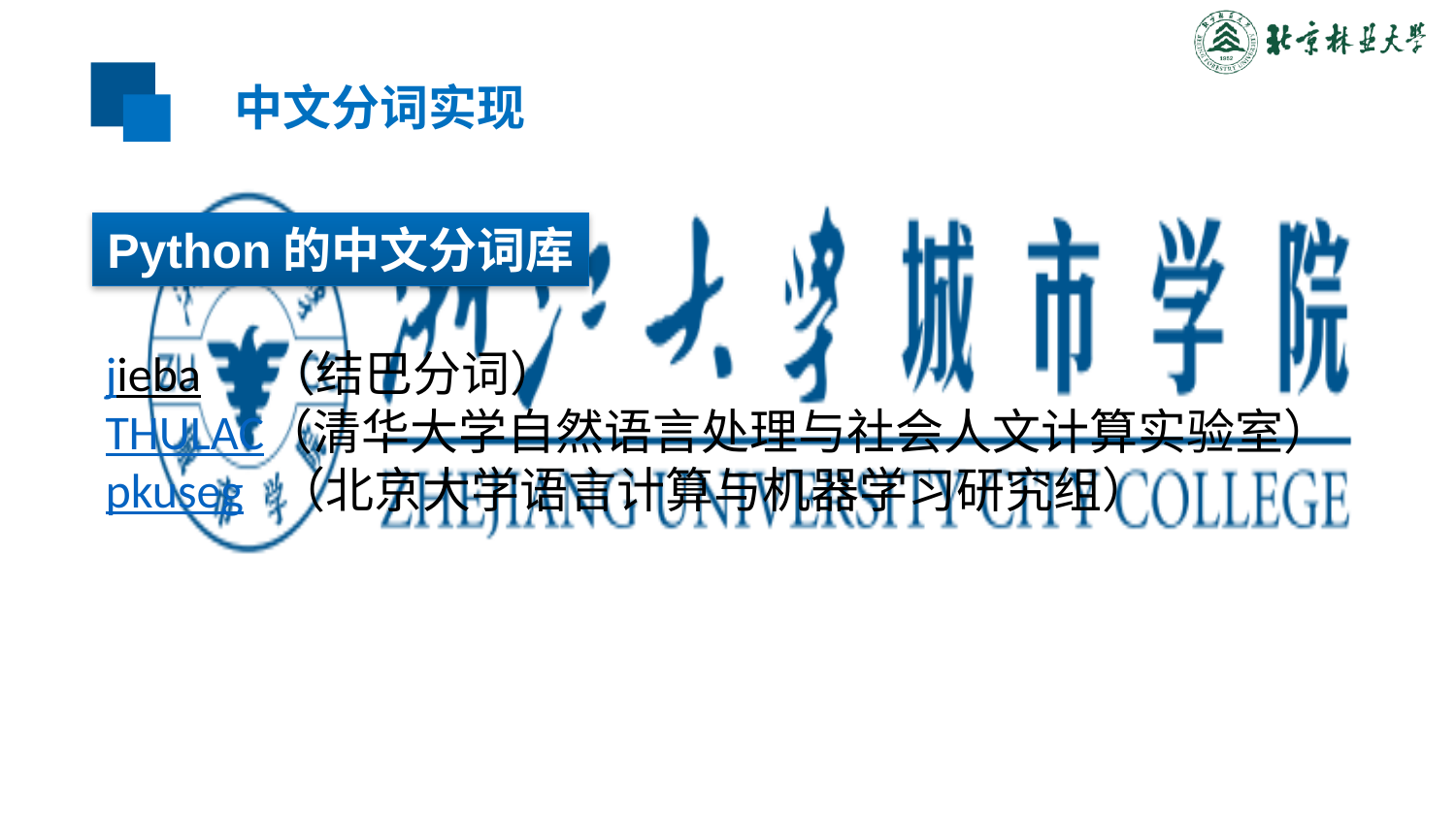

中文分词实现
Python的中文分词库
jieba     （结巴分词）
THULAC（清华大学自然语言处理与社会人文计算实验室）
pkuseg  （北京大学语言计算与机器学习研究组）
59